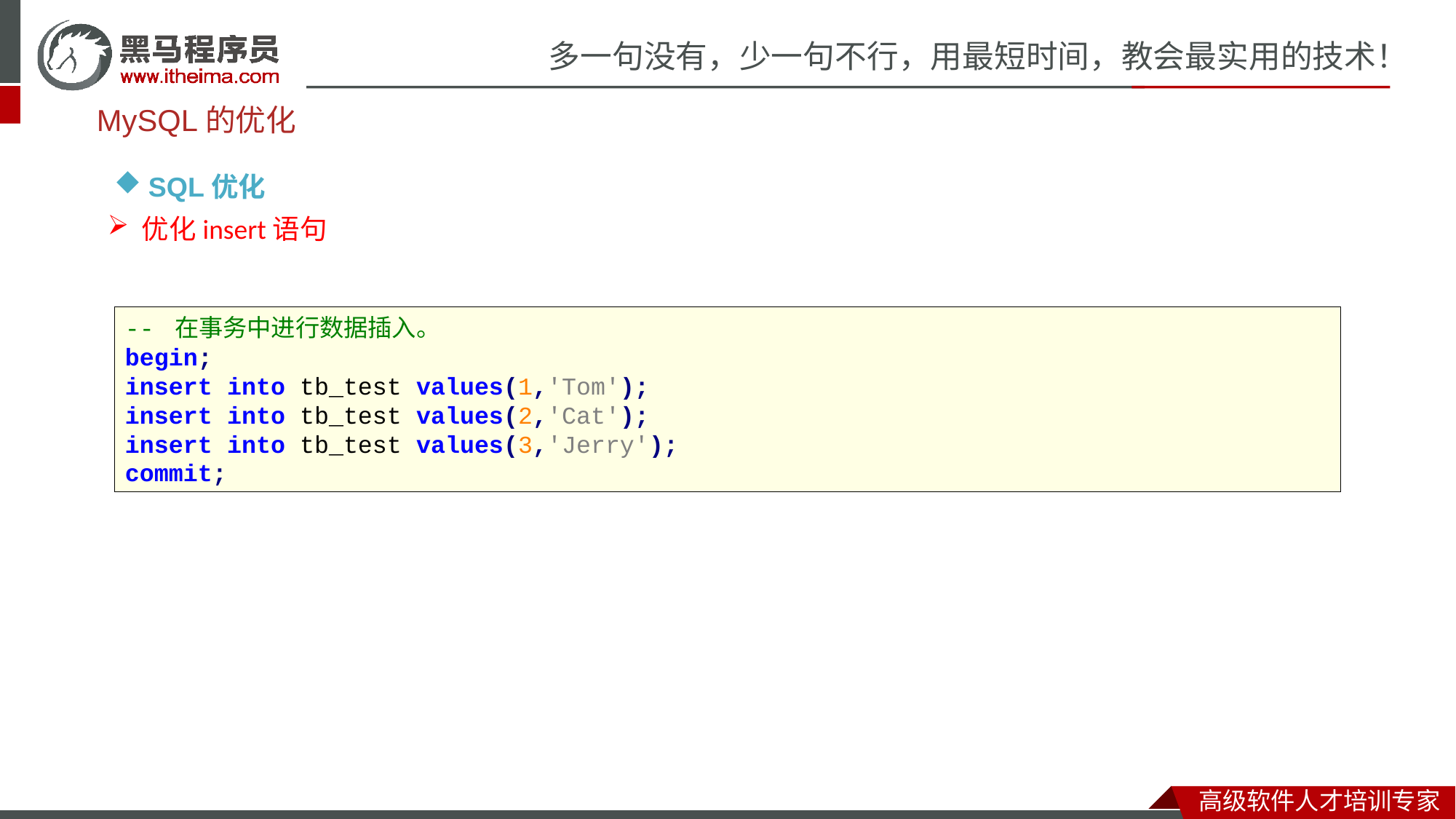

MySQL的优化
SQL优化
优化insert语句
-- 在事务中进行数据插入。
begin;
insert into tb_test values(1,'Tom');
insert into tb_test values(2,'Cat');
insert into tb_test values(3,'Jerry');
commit;